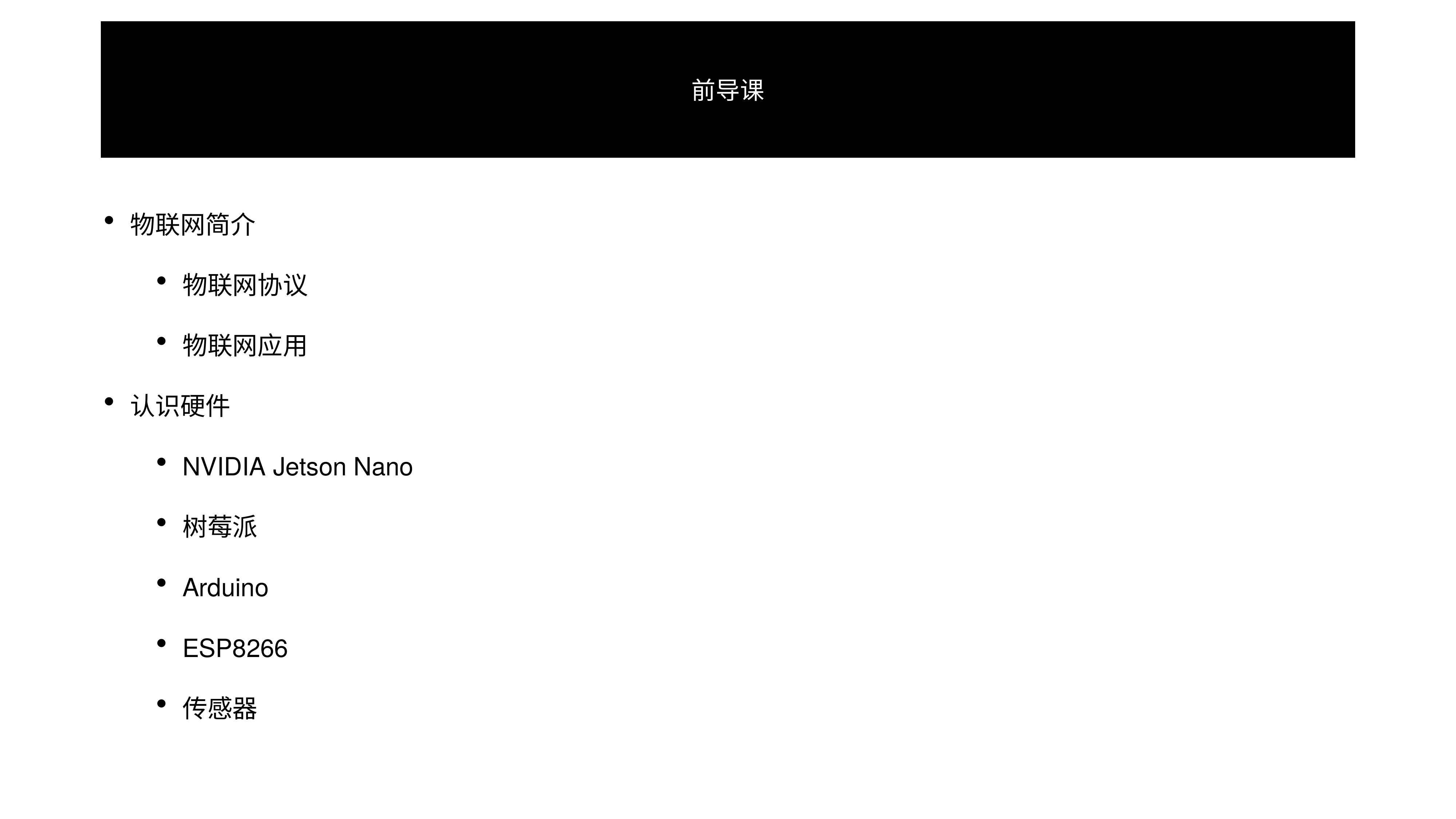

# 前导课
物联网简介
物联网协议
物联网应用
认识硬件
NVIDIA Jetson Nano
树莓派
Arduino
ESP8266
传感器